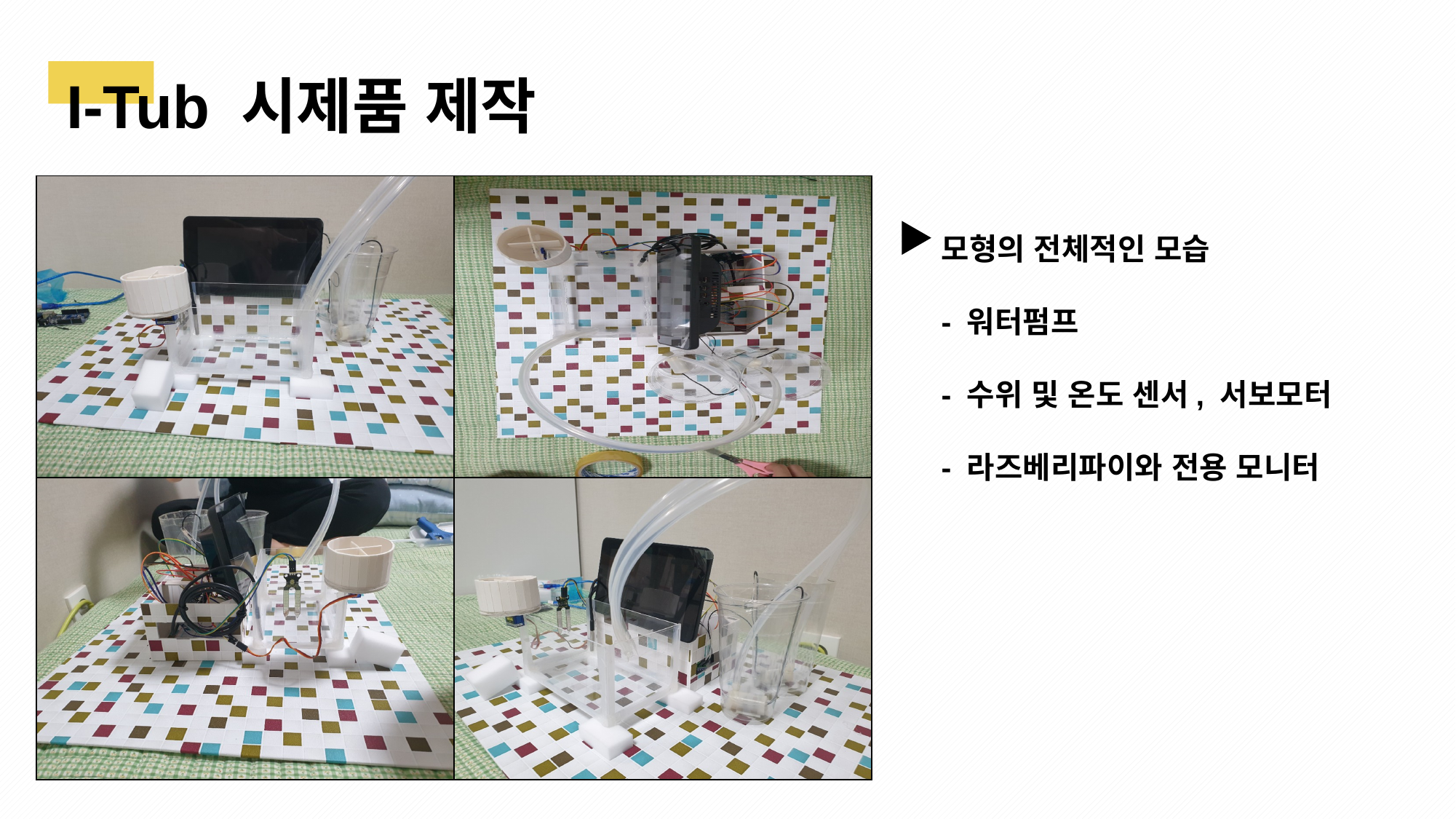

I-Tub 시제품 제작
|  |  |
| --- | --- |
|  |  |
모형의 전체적인 모습
- 워터펌프
- 수위 및 온도 센서, 서보모터
- 라즈베리파이와 전용 모니터